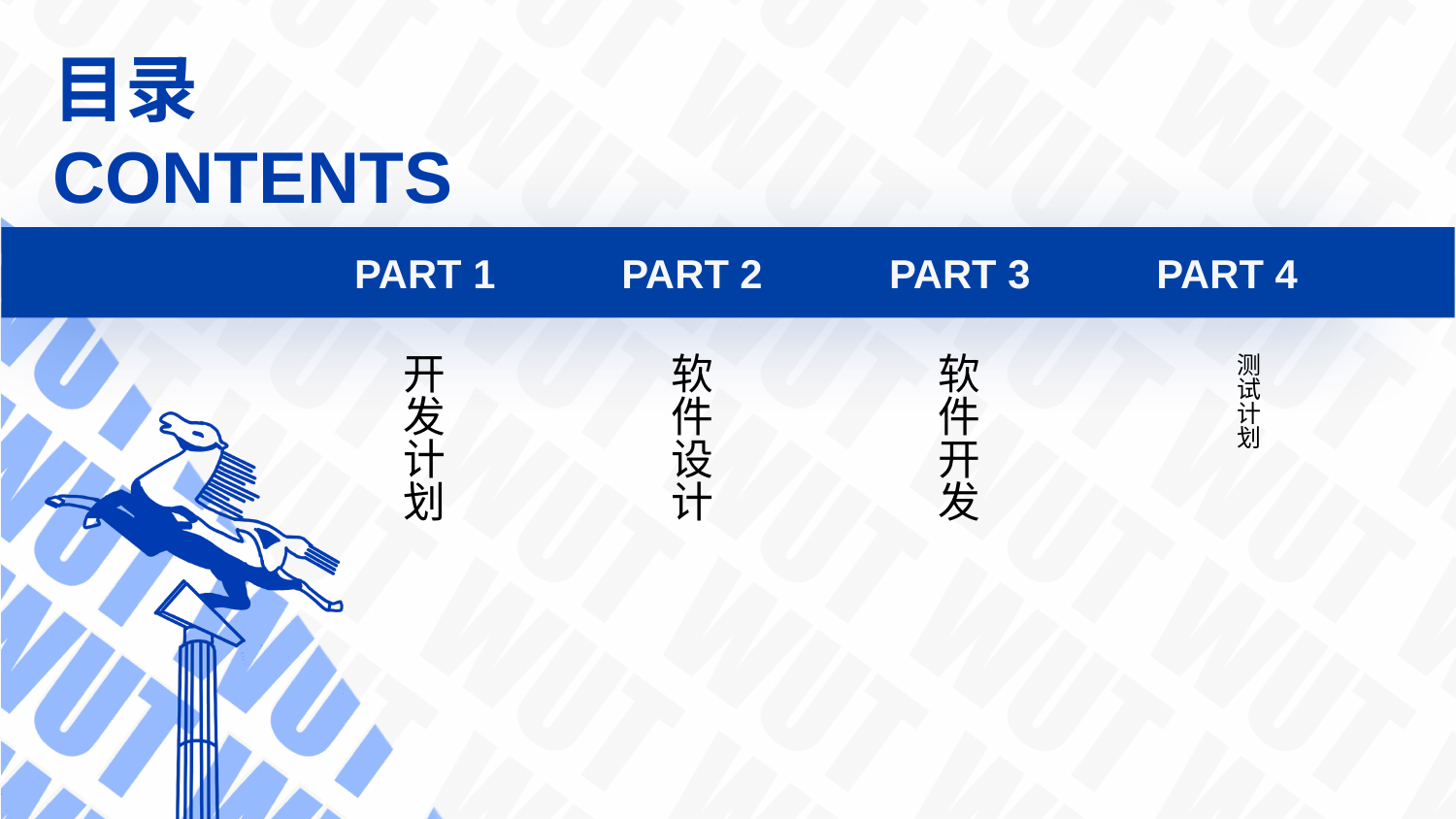

PART 1
PART 2
PART 3
PART 4
开发计划
软件设计
软件开发
测试计划